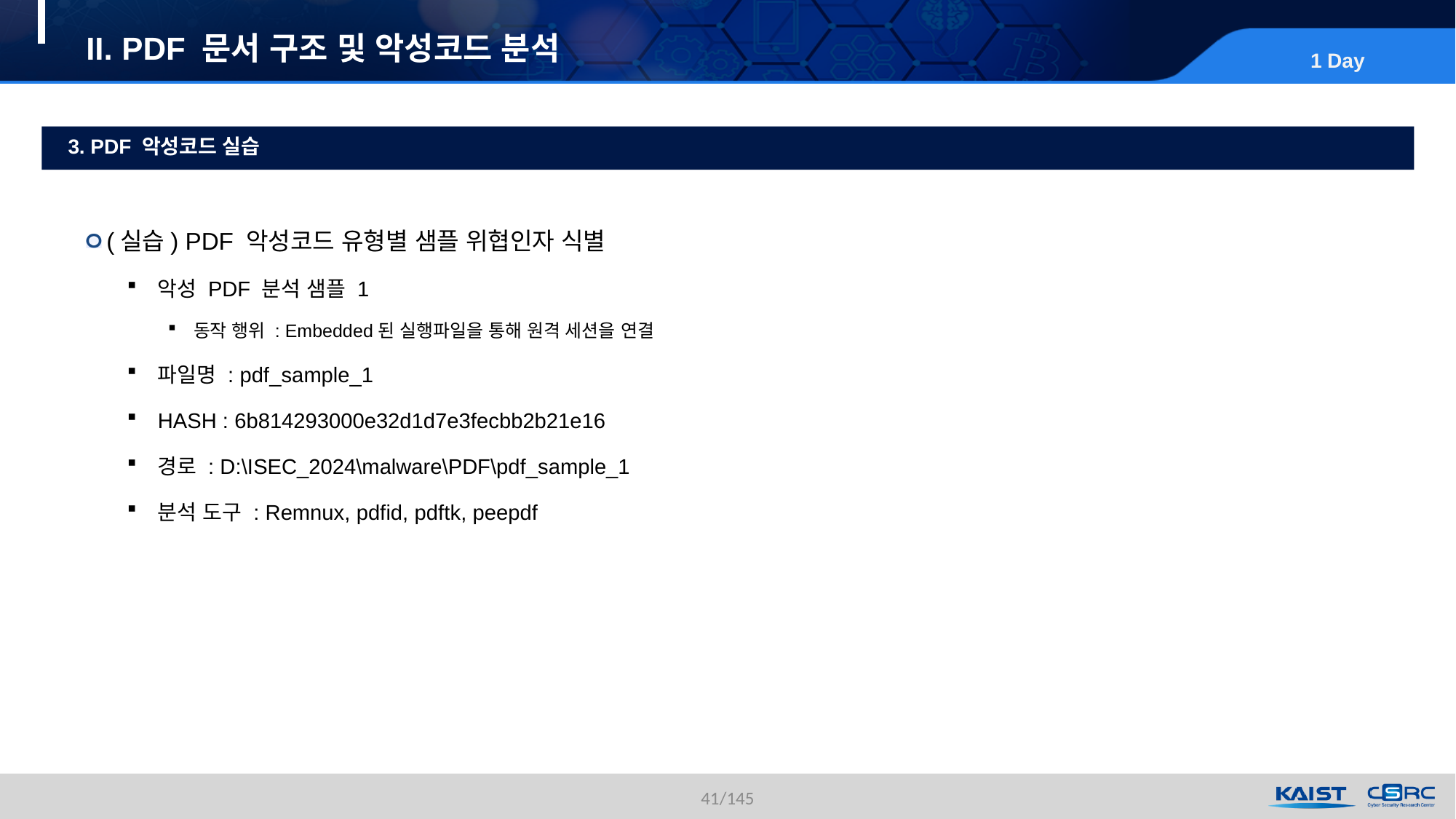

# II. PDF 문서 구조 및 악성코드 분석
3. PDF 악성코드 실습
(실습) PDF 악성코드 유형별 샘플 위협인자 식별
악성 PDF 분석 샘플 1
동작 행위 : Embedded된 실행파일을 통해 원격 세션을 연결
파일명 : pdf_sample_1
HASH : 6b814293000e32d1d7e3fecbb2b21e16
경로 : D:\ISEC_2024\malware\PDF\pdf_sample_1
분석 도구 : Remnux, pdfid, pdftk, peepdf

41/145